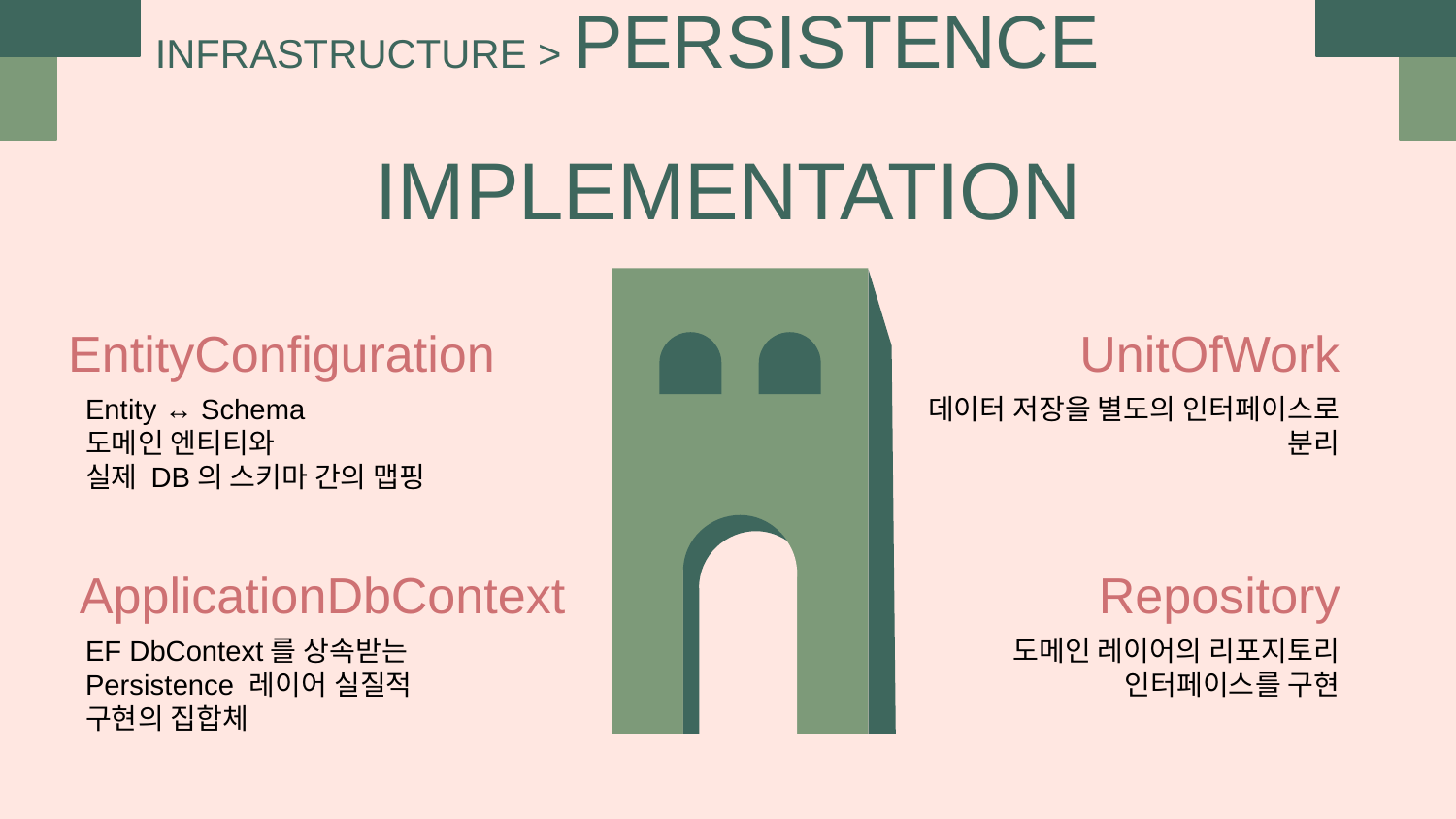

INFRASTRUCTURE > PERSISTENCE
IMPLEMENTATION

# EntityConfiguration
UnitOfWork
Entity ↔ Schema
도메인 엔티티와
실제 DB의 스키마 간의 맵핑
데이터 저장을 별도의 인터페이스로 분리
ApplicationDbContext
Repository
EF DbContext를 상속받는
Persistence 레이어 실질적
구현의 집합체

도메인 레이어의 리포지토리 인터페이스를 구현